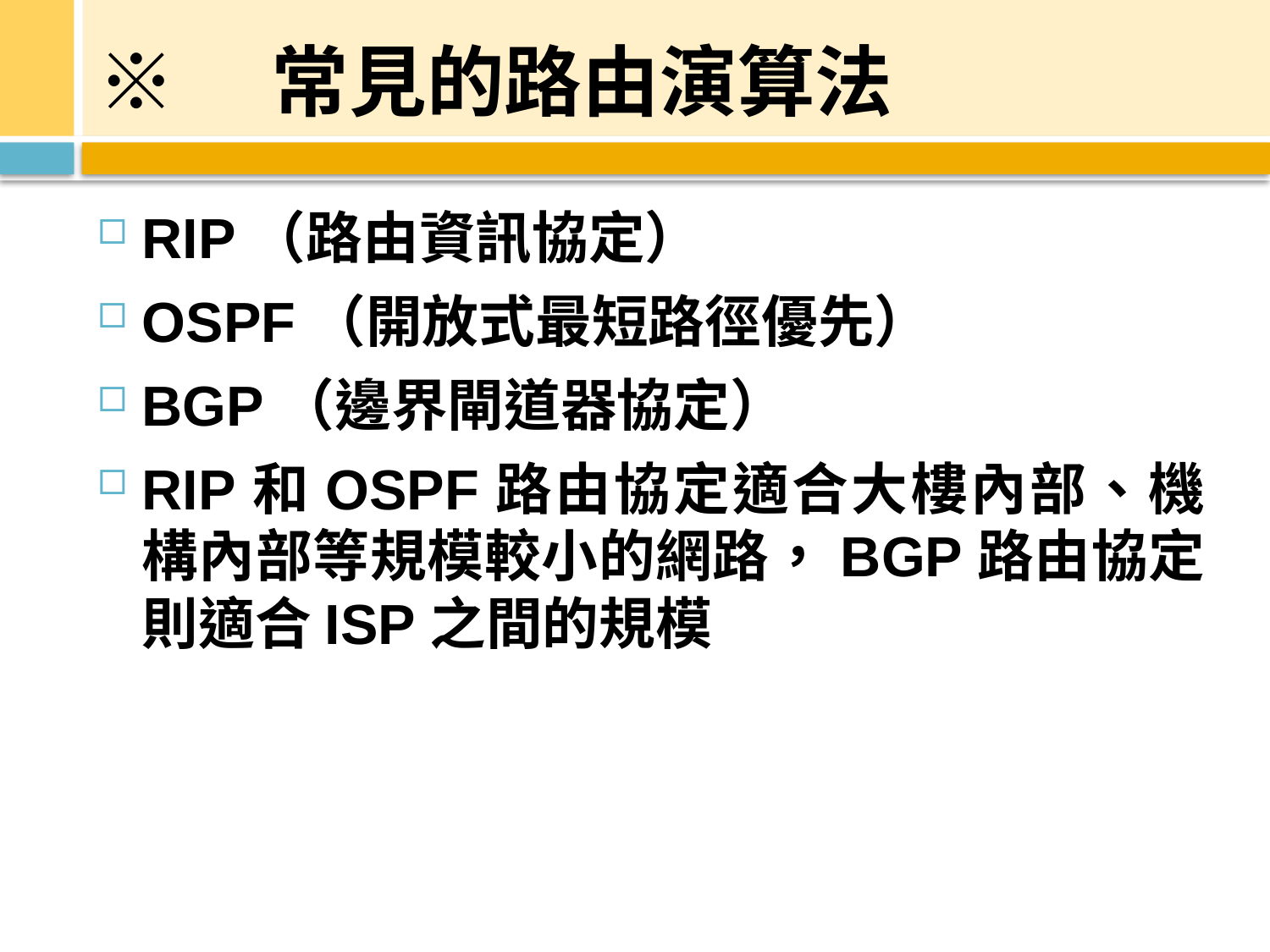

# ※　常見的路由演算法
RIP（路由資訊協定）
OSPF（開放式最短路徑優先）
BGP（邊界閘道器協定）
RIP和OSPF路由協定適合大樓內部、機構內部等規模較小的網路，BGP路由協定則適合ISP之間的規模